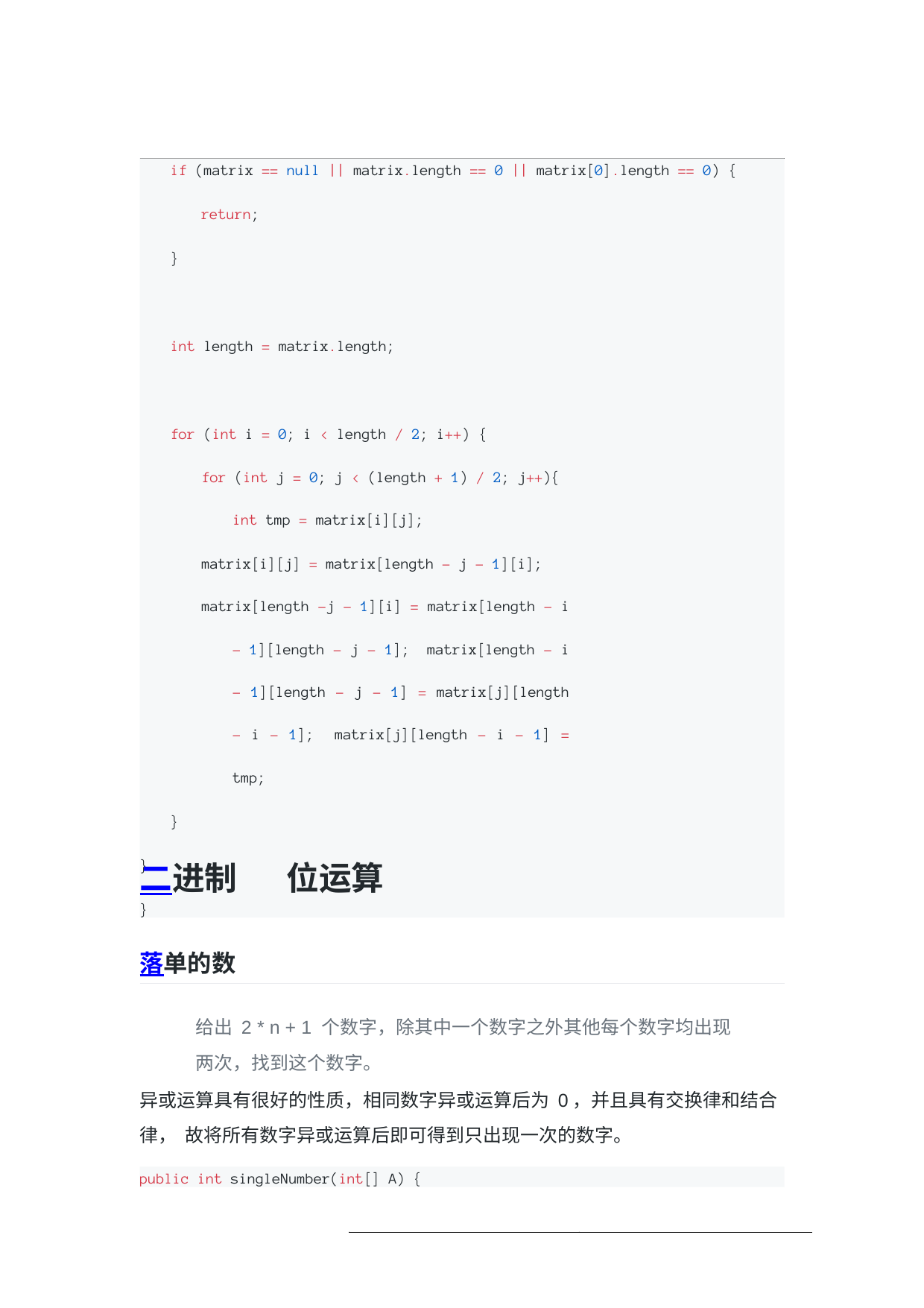

if (matrix == null || matrix.length == 0 || matrix[0].length == 0) {

return;

}

int length = matrix.length;

for (int i = 0; i < length / 2; i++) {
for (int j = 0; j < (length + 1) / 2; j++){  int tmp = matrix[i][j];

matrix[i][j] = matrix[length - j - 1][i];
matrix[length -j - 1][i] = matrix[length - i - 1][length - j - 1];  matrix[length - i - 1][length - j - 1] = matrix[j][length - i - 1];  matrix[j][length - i - 1] = tmp;

}

}

}
二进制 	位运算

落单的数

给出 2 * n + 1 个数字，除其中一个数字之外其他每个数字均出现
两次，找到这个数字。
异或运算具有很好的性质，相同数字异或运算后为 0，并且具有交换律和结合律，  故将所有数字异或运算后即可得到只出现一次的数字。
public int singleNumber(int[] A) {